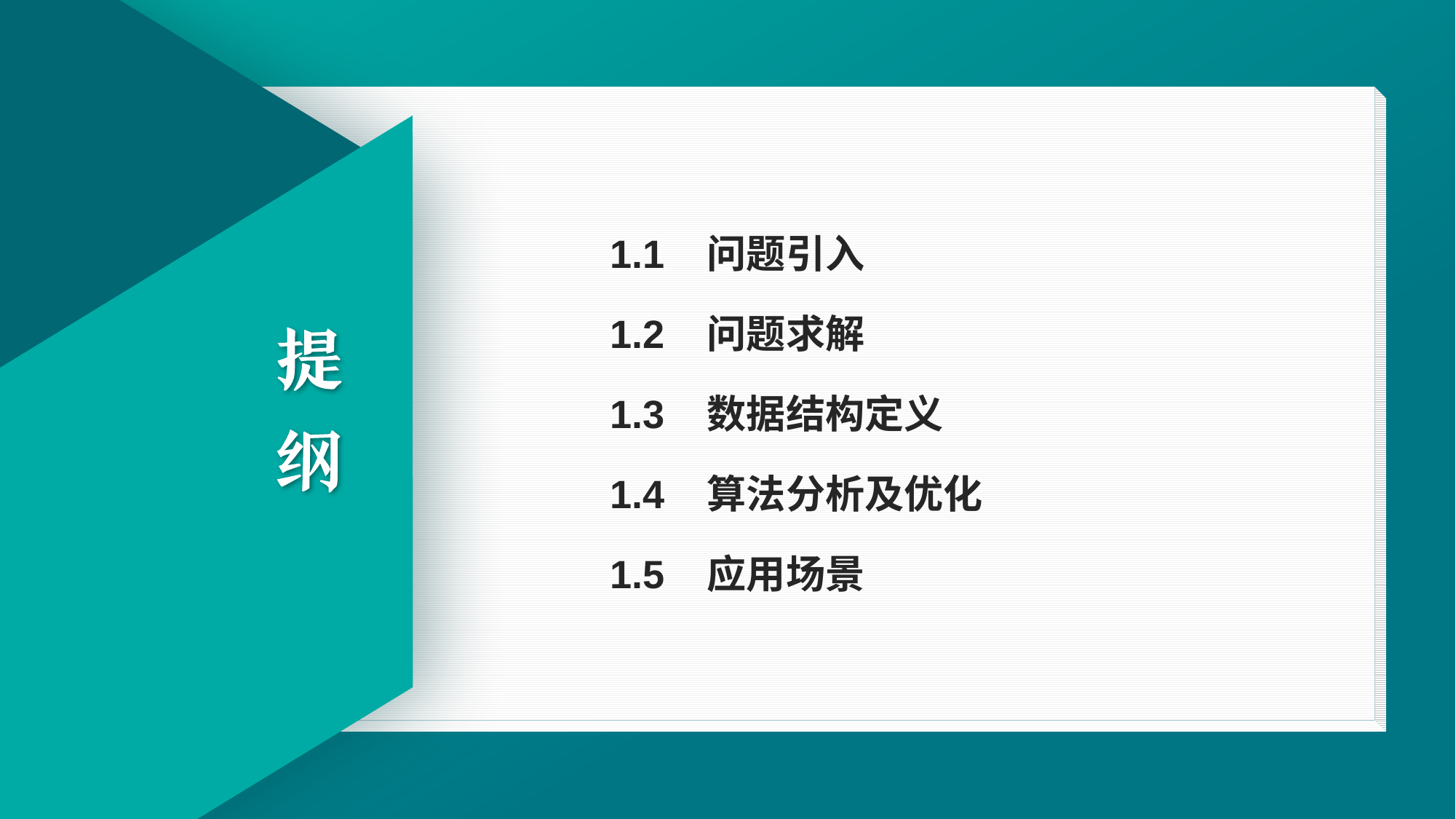

1.1   问题引入
1.2   问题求解
1.3   数据结构定义
1.4   算法分析及优化
1.5   应用场景